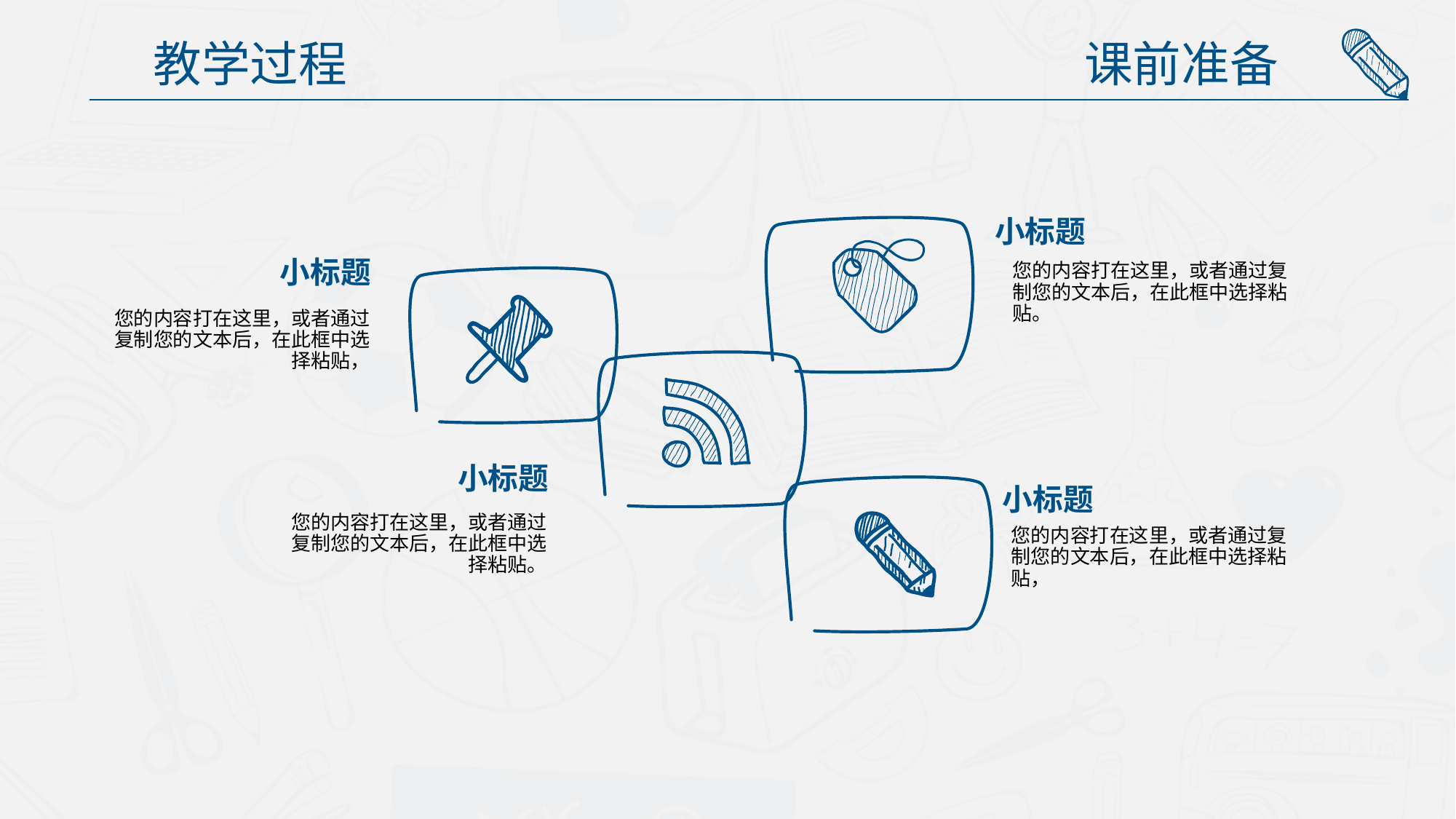

课前准备
教学过程
小标题
您的内容打在这里，或者通过复制您的文本后，在此框中选择粘贴。

小标题
您的内容打在这里，或者通过复制您的文本后，在此框中选择粘贴，

小标题
您的内容打在这里，或者通过复制您的文本后，在此框中选择粘贴。
小标题
您的内容打在这里，或者通过复制您的文本后，在此框中选择粘贴，